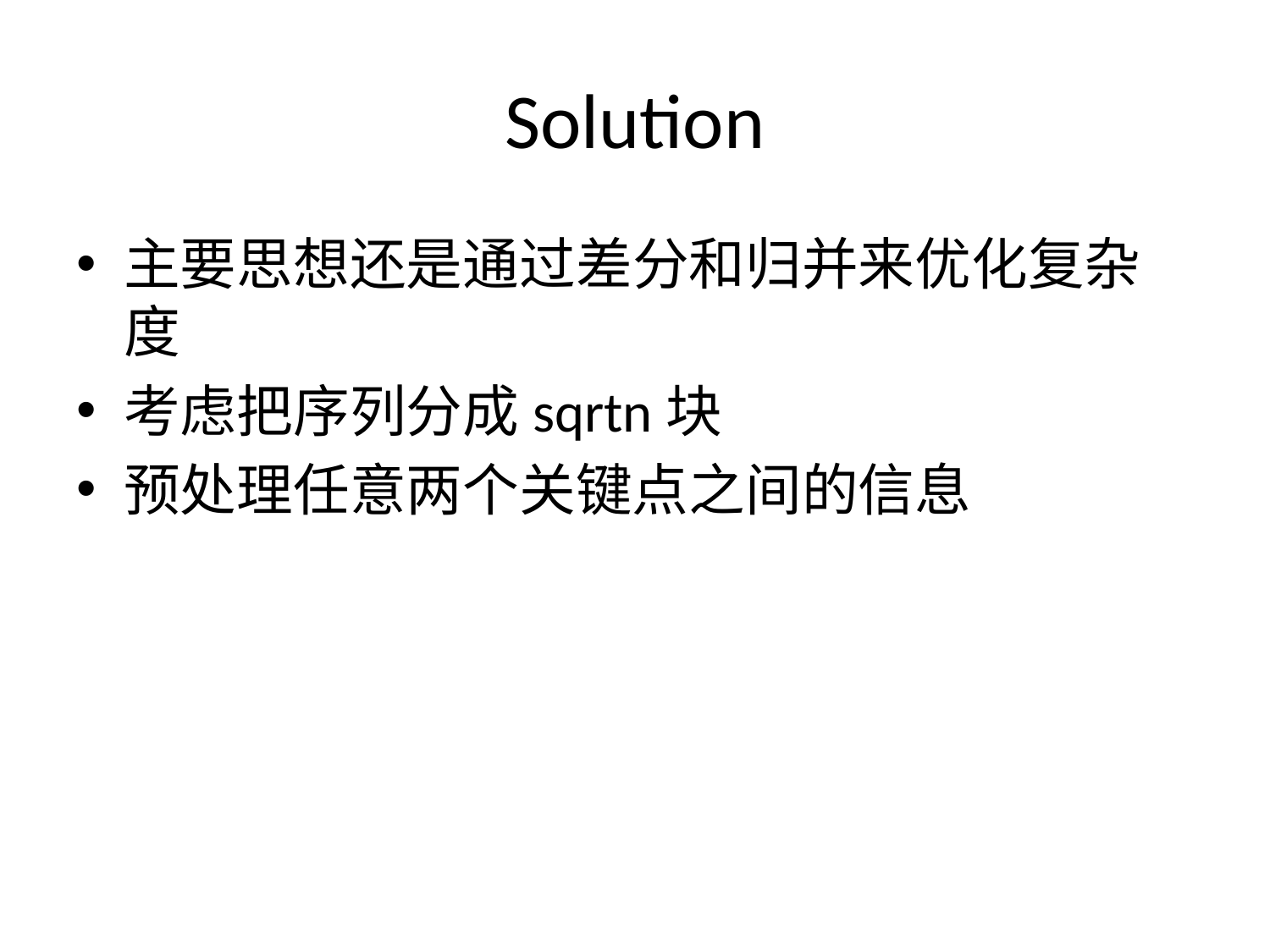

# Solution
主要思想还是通过差分和归并来优化复杂度
考虑把序列分成sqrtn块
预处理任意两个关键点之间的信息